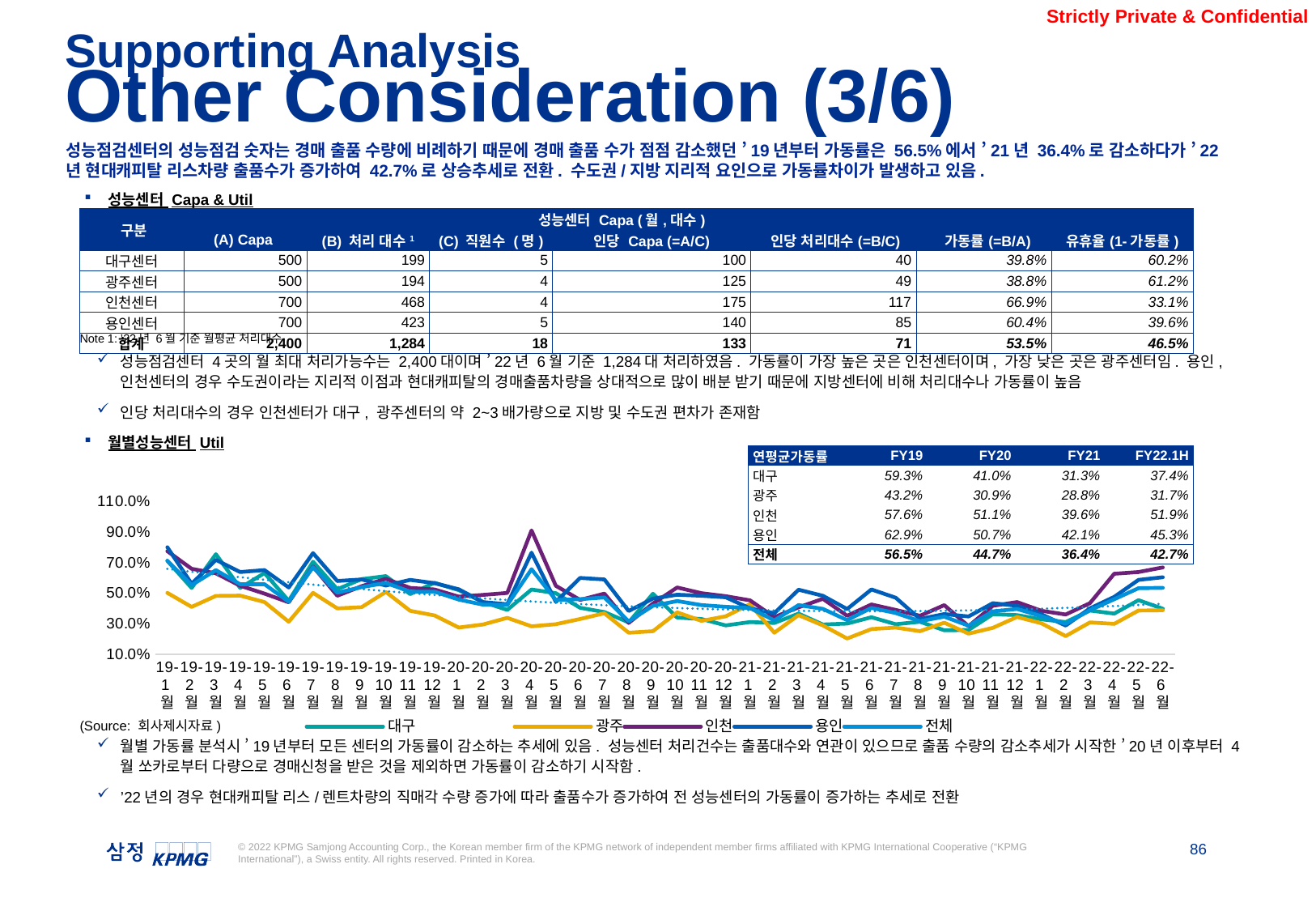

Supporting Analysis
Other Consideration (3/6)
성능점검센터의 성능점검 숫자는 경매 출품 수량에 비례하기 때문에 경매 출품 수가 점점 감소했던 ’19년부터 가동률은 56.5%에서 ’21년 36.4%로 감소하다가 ’22년 현대캐피탈 리스차량 출품수가 증가하여 42.7%로 상승추세로 전환. 수도권/지방 지리적 요인으로 가동률차이가 발생하고 있음.
성능센터 Capa & Util

성능점검센터 4곳의 월 최대 처리가능수는 2,400대이며 ’22년 6월 기준 1,284대 처리하였음. 가동률이 가장 높은 곳은 인천센터이며, 가장 낮은 곳은 광주센터임. 용인, 인천센터의 경우 수도권이라는 지리적 이점과 현대캐피탈의 경매출품차량을 상대적으로 많이 배분 받기 때문에 지방센터에 비해 처리대수나 가동률이 높음
인당 처리대수의 경우 인천센터가 대구, 광주센터의 약 2~3배가량으로 지방 및 수도권 편차가 존재함
월별성능센터 Util

월별 가동률 분석시 ’19년부터 모든 센터의 가동률이 감소하는 추세에 있음. 성능센터 처리건수는 출품대수와 연관이 있으므로 출품 수량의 감소추세가 시작한 ’20년 이후부터 4월 쏘카로부터 다량으로 경매신청을 받은 것을 제외하면 가동률이 감소하기 시작함.
’22년의 경우 현대캐피탈 리스/렌트차량의 직매각 수량 증가에 따라 출품수가 증가하여 전 성능센터의 가동률이 증가하는 추세로 전환
| 구분 | 성능센터 Capa (월,대수) |  |  |  |  |  |  |
| --- | --- | --- | --- | --- | --- | --- | --- |
|  | (A) Capa | (B) 처리 대수1 | (C) 직원수 (명) | 인당 Capa (=A/C) | 인당 처리대수(=B/C) | 가동률(=B/A) | 유휴율(1-가동률) |
| 대구센터 | 500 | 199 | 5 | 100 | 40 | 39.8% | 60.2% |
| 광주센터 | 500 | 194 | 4 | 125 | 49 | 38.8% | 61.2% |
| 인천센터 | 700 | 468 | 4 | 175 | 117 | 66.9% | 33.1% |
| 용인센터 | 700 | 423 | 5 | 140 | 85 | 60.4% | 39.6% |
| 합계 | 2,400 | 1,284 | 18 | 133 | 71 | 53.5% | 46.5% |
Note 1: ’22년 6월 기준 월평균 처리대수
| 연평균가동률 | FY19 | FY20 | FY21 | FY22.1H |
| --- | --- | --- | --- | --- |
| 대구 | 59.3% | 41.0% | 31.3% | 37.4% |
| 광주 | 43.2% | 30.9% | 28.8% | 31.7% |
| 인천 | 57.6% | 51.1% | 39.6% | 51.9% |
| 용인 | 62.9% | 50.7% | 42.1% | 45.3% |
| 전체 | 56.5% | 44.7% | 36.4% | 42.7% |

### Chart

| Category | 대구 | 광주 | 인천 | 용인 | 전체 |
|---|---|---|---|---|---|
| 19-1월 | 0.712 | 0.502 | 0.7757142857142857 | 0.8014285714285714 | 0.7129166666666666 |
| 19-2월 | 0.534 | 0.41 | 0.66 | 0.5614285714285714 | 0.5529166666666666 |
| 19-3월 | 0.756 | 0.482 | 0.63 | 0.7185714285714285 | 0.65125 |
| 19-4월 | 0.534 | 0.484 | 0.5485714285714286 | 0.6385714285714286 | 0.5583333333333333 |
| 19-5월 | 0.632 | 0.442 | 0.49714285714285716 | 0.6514285714285715 | 0.55875 |
| 19-6월 | 0.45 | 0.312 | 0.44 | 0.5371428571428571 | 0.44375 |
| 19-7월 | 0.706 | 0.502 | 0.6742857142857143 | 0.7628571428571429 | 0.6708333333333333 |
| 19-8월 | 0.526 | 0.4 | 0.4828571428571429 | 0.58 | 0.5029166666666667 |
| 19-9월 | 0.592 | 0.408 | 0.5457142857142857 | 0.59 | 0.5395833333333333 |
| 19-10월 | 0.612 | 0.508 | 0.5942857142857143 | 0.55 | 0.5670833333333334 |
| 19-11월 | 0.494 | 0.384 | 0.5342857142857143 | 0.5871428571428572 | 0.51 |
| 19-12월 | 0.568 | 0.354 | 0.5242857142857142 | 0.5657142857142857 | 0.51 |
| 20-1월 | 0.52 | 0.274 | 0.47714285714285715 | 0.5257142857142857 | 0.4579166666666667 |
| 20-2월 | 0.442 | 0.294 | 0.48857142857142855 | 0.44142857142857145 | 0.4245833333333333 |
| 20-3월 | 0.39 | 0.338 | 0.5014285714285714 | 0.42714285714285716 | 0.4225 |
| 20-4월 | 0.524 | 0.282 | 0.9114285714285715 | 0.7657142857142857 | 0.6570833333333334 |
| 20-5월 | 0.5 | 0.296 | 0.5485714285714286 | 0.44285714285714284 | 0.455 |
| 20-6월 | 0.404 | 0.33 | 0.45571428571428574 | 0.6 | 0.4608333333333333 |
| 20-7월 | 0.376 | 0.368 | 0.49714285714285716 | 0.59 | 0.47208333333333335 |
| 20-8월 | 0.308 | 0.24 | 0.30428571428571427 | 0.38285714285714284 | 0.3145833333333333 |
| 20-9월 | 0.496 | 0.25 | 0.43142857142857144 | 0.4642857142857143 | 0.4166666666666667 |
| 20-10월 | 0.34 | 0.374 | 0.5371428571428571 | 0.49 | 0.4483333333333333 |
| 20-11월 | 0.33 | 0.318 | 0.5 | 0.4828571428571429 | 0.4216666666666667 |
| 20-12월 | 0.288 | 0.348 | 0.48 | 0.47285714285714286 | 0.41041666666666665 |
| 21-1월 | 0.31 | 0.428 | 0.45285714285714285 | 0.4 | 0.4025 |
| 21-2월 | 0.304 | 0.24 | 0.34285714285714286 | 0.36857142857142855 | 0.32083333333333336 |
| 21-3월 | 0.366 | 0.356 | 0.40714285714285714 | 0.5228571428571429 | 0.4216666666666667 |
| 21-4월 | 0.294 | 0.288 | 0.46285714285714286 | 0.4828571428571429 | 0.39708333333333334 |
| 21-5월 | 0.3 | 0.202 | 0.3514285714285714 | 0.39571428571428574 | 0.3225 |
| 21-6월 | 0.342 | 0.264 | 0.4257142857142857 | 0.5242857142857142 | 0.4033333333333333 |
| 21-7월 | 0.296 | 0.274 | 0.39 | 0.47 | 0.3695833333333333 |
| 21-8월 | 0.312 | 0.25 | 0.3514285714285714 | 0.33 | 0.31583333333333335 |
| 21-9월 | 0.256 | 0.306 | 0.42142857142857143 | 0.3628571428571429 | 0.3458333333333333 |
| 21-10월 | 0.258 | 0.234 | 0.28285714285714286 | 0.34714285714285714 | 0.28625 |
| 21-11월 | 0.362 | 0.272 | 0.41714285714285715 | 0.4342857142857143 | 0.3804166666666667 |
| 21-12월 | 0.356 | 0.344 | 0.44142857142857145 | 0.41714285714285715 | 0.39625 |
| 22-1월 | 0.328 | 0.302 | 0.3842857142857143 | 0.36142857142857143 | 0.34875 |
| 22-2월 | 0.31 | 0.218 | 0.36 | 0.28714285714285714 | 0.29875 |
| 22-3월 | 0.386 | 0.308 | 0.4342857142857143 | 0.4 | 0.3879166666666667 |
| 22-4월 | 0.366 | 0.298 | 0.6271428571428571 | 0.4757142857142857 | 0.46 |
| 22-5월 | 0.454 | 0.386 | 0.6385714285714286 | 0.5871428571428572 | 0.5325 |
| 22-6월 | 0.398 | 0.388 | 0.6685714285714286 | 0.6042857142857143 | 0.535 |
(Source: 회사제시자료)